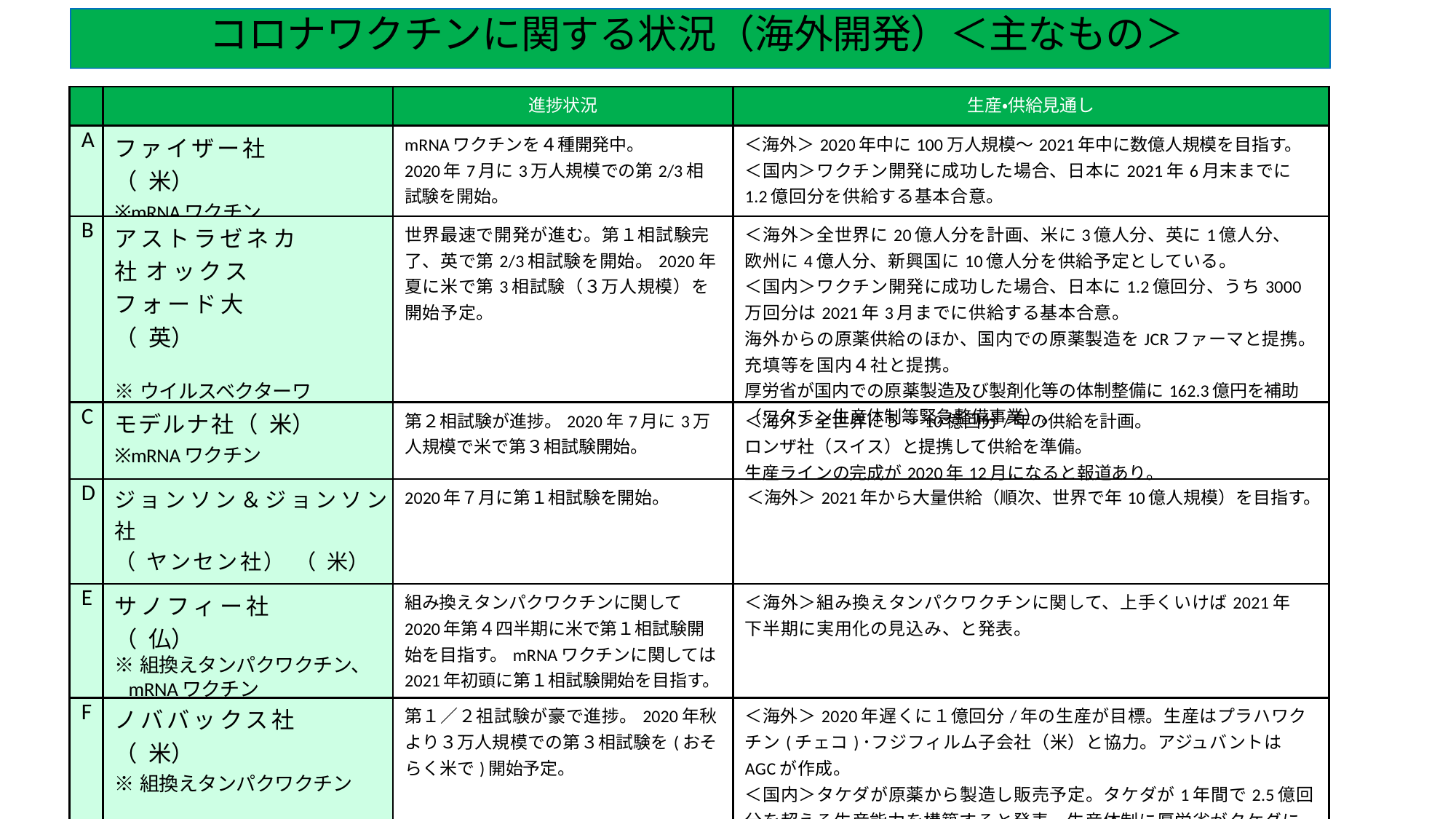

# コロナワクチンに関する状況（海外開発）＜主なもの＞

|  |  | 進捗状況 | 生産・供給見通し |
| --- | --- | --- | --- |
| A | ファイザー社 （米） ※mRNAワクチン | mRNAワクチンを４種開発中。 2020年7月に3万人規模での第2/3相試験を開始。 | ＜海外＞2020年中に100万人規模～2021年中に数億人規模を目指す。 ＜国内＞ワクチン開発に成功した場合、日本に2021年6月末までに1.2億回分を供給する基本合意。 |
| B | アストラゼネカ社 オックスフォード大 （英） ※ウイルスベクターワクチン | 世界最速で開発が進む。第１相試験完了、英で第2/3相試験を開始。2020年夏に米で第3相試験（３万人規模）を開始予定。 | ＜海外＞全世界に20億人分を計画、米に3億人分、英に1億人分、欧州に4億人分、新興国に10億人分を供給予定としている。 ＜国内＞ワクチン開発に成功した場合、日本に1.2億回分、うち3000万回分は2021年3月までに供給する基本合意。 海外からの原薬供給のほか、国内での原薬製造をJCRファーマと提携。充填等を国内４社と提携。 厚労省が国内での原薬製造及び製剤化等の体制整備に162.3億円を補助 （ワクチン生産体制等緊急整備事業）。 |
| C | モデルナ社（米） ※mRNAワクチン | 第２相試験が進捗。2020年7月に3万人規模で米で第３相試験開始。 | ＜海外＞全世界に５～10億回分/年の供給を計画。ロンザ社（スイス）と提携して供給を準備。 生産ラインの完成が2020年12月になると報道あり。 |
| D | ジョンソン＆ジョンソン社 （ヤンセン社）（米） ※ウイルスベクターワクチン | 2020年７月に第１相試験を開始。 | ＜海外＞2021年から大量供給（順次、世界で年10億人規模）を目指す。 |
| E | サノフィー社 （仏） ※組換えタンパクワクチン、 mRNAワクチン | 組み換えタンパクワクチンに関して 2020年第４四半期に米で第１相試験開 始を目指す。mRNAワクチンに関しては 2021年初頭に第１相試験開始を目指す。 | ＜海外＞組み換えタンパクワクチンに関して、上手くいけば2021年下半期に実用化の見込み、と発表。 |
| F | ノババックス社 （米） ※組換えタンパクワクチン | 第１／２祖試験が豪で進捗。2020年秋より３万人規模での第３相試験を(おそらく米で)開始予定。 | ＜海外＞2020年遅くに１億回分/年の生産が目標。生産はプラハワクチン(チェコ)･フジフィルム子会社（米）と協力。アジュバントはAGCが作成。 ＜国内＞タケダが原薬から製造し販売予定。タケダが1年間で2.5億回分を超える生産能力を構築すると発表。生産体制に厚労省がタケダに 301.4億円を補助（ワクチン生産体制等緊急整備事業）。 |